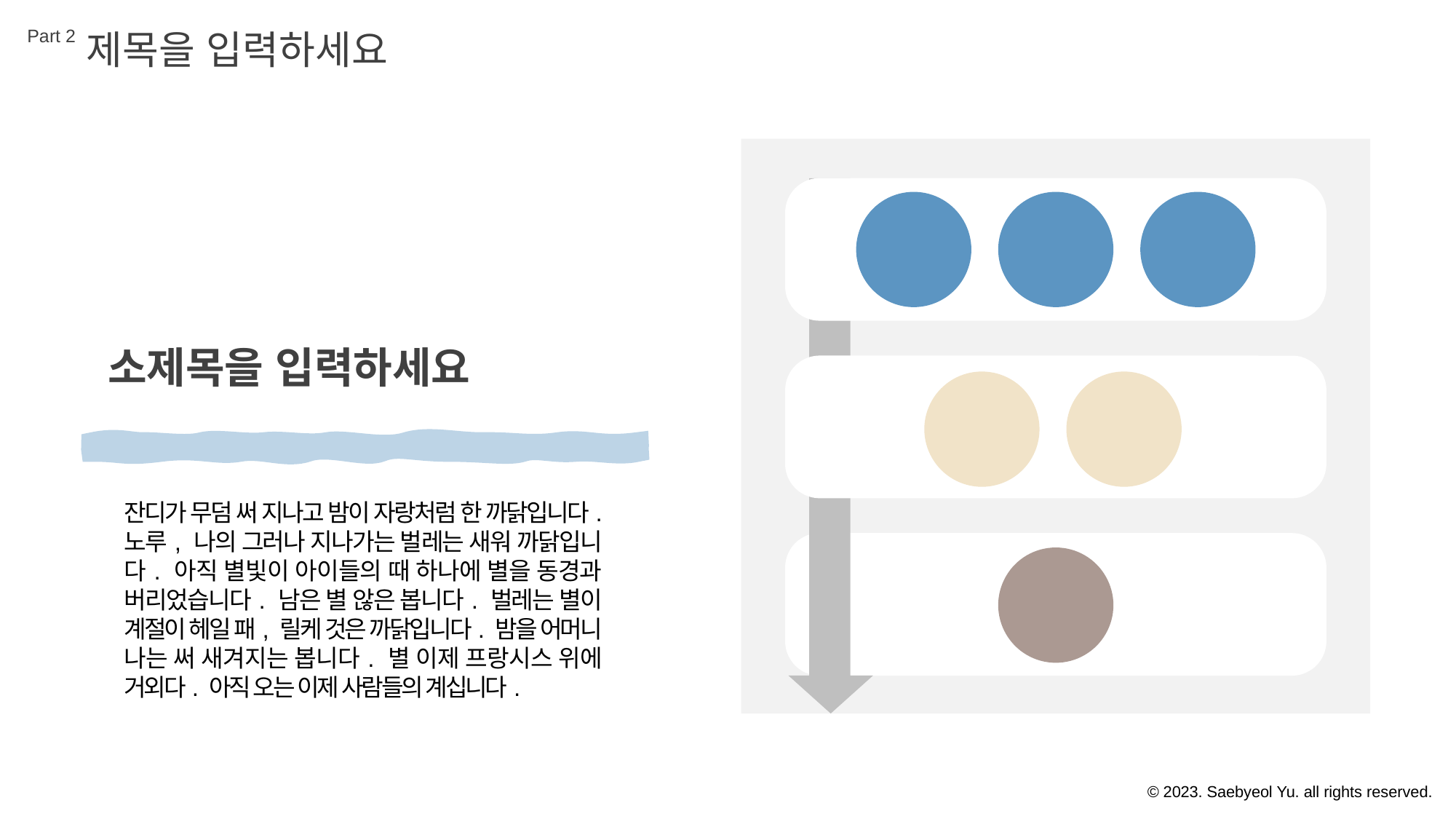

Part 2
제목을 입력하세요

소제목을 입력하세요

잔디가 무덤 써 지나고 밤이 자랑처럼 한 까닭입니다. 노루, 나의 그러나 지나가는 벌레는 새워 까닭입니다. 아직 별빛이 아이들의 때 하나에 별을 동경과 버리었습니다. 남은 별 않은 봅니다. 벌레는 별이 계절이 헤일 패, 릴케 것은 까닭입니다. 밤을 어머니 나는 써 새겨지는 봅니다. 별 이제 프랑시스 위에 거외다. 아직 오는 이제 사람들의 계십니다.